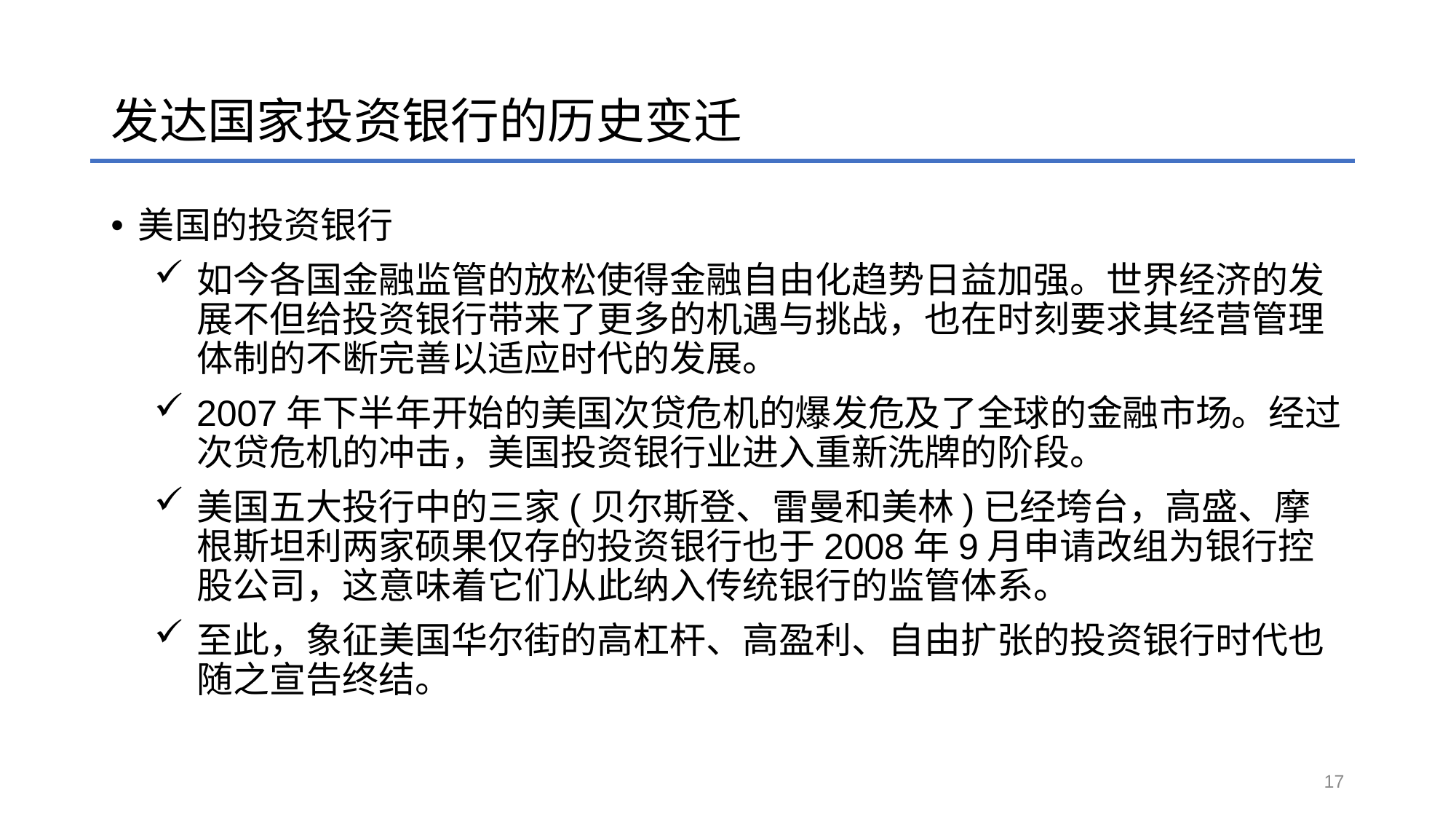

# 发达国家投资银行的历史变迁
美国的投资银行
如今各国金融监管的放松使得金融自由化趋势日益加强。世界经济的发展不但给投资银行带来了更多的机遇与挑战，也在时刻要求其经营管理体制的不断完善以适应时代的发展。
2007年下半年开始的美国次贷危机的爆发危及了全球的金融市场。经过次贷危机的冲击，美国投资银行业进入重新洗牌的阶段。
美国五大投行中的三家(贝尔斯登、雷曼和美林)已经垮台，高盛、摩根斯坦利两家硕果仅存的投资银行也于2008年9月申请改组为银行控股公司，这意味着它们从此纳入传统银行的监管体系。
至此，象征美国华尔街的高杠杆、高盈利、自由扩张的投资银行时代也随之宣告终结。
17